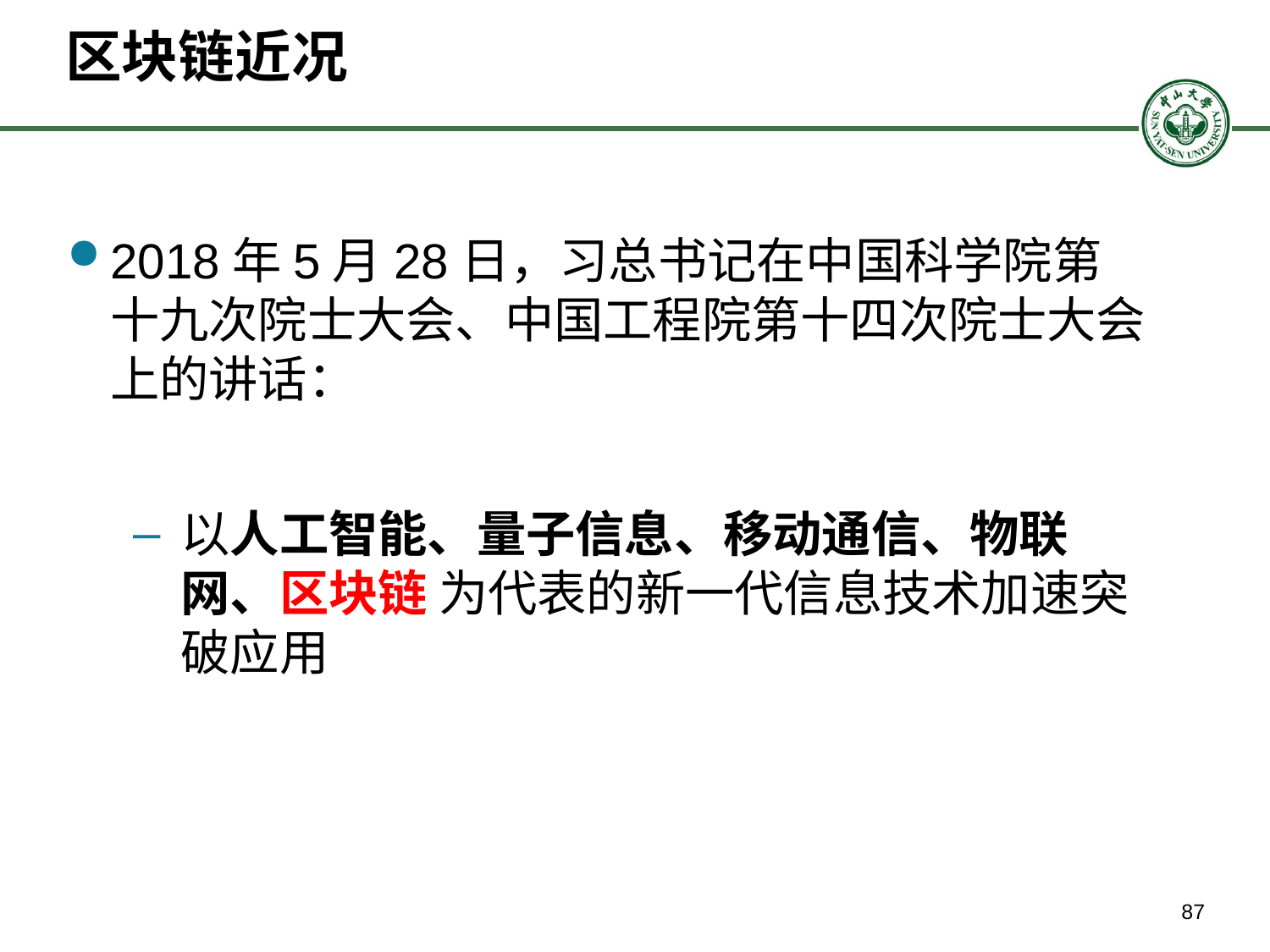

# 区块链近况
2018年5月28日，习总书记在中国科学院第十九次院士大会、中国工程院第十四次院士大会上的讲话：

以人工智能、量子信息、移动通信、物联网、区块链 为代表的新一代信息技术加速突破应用